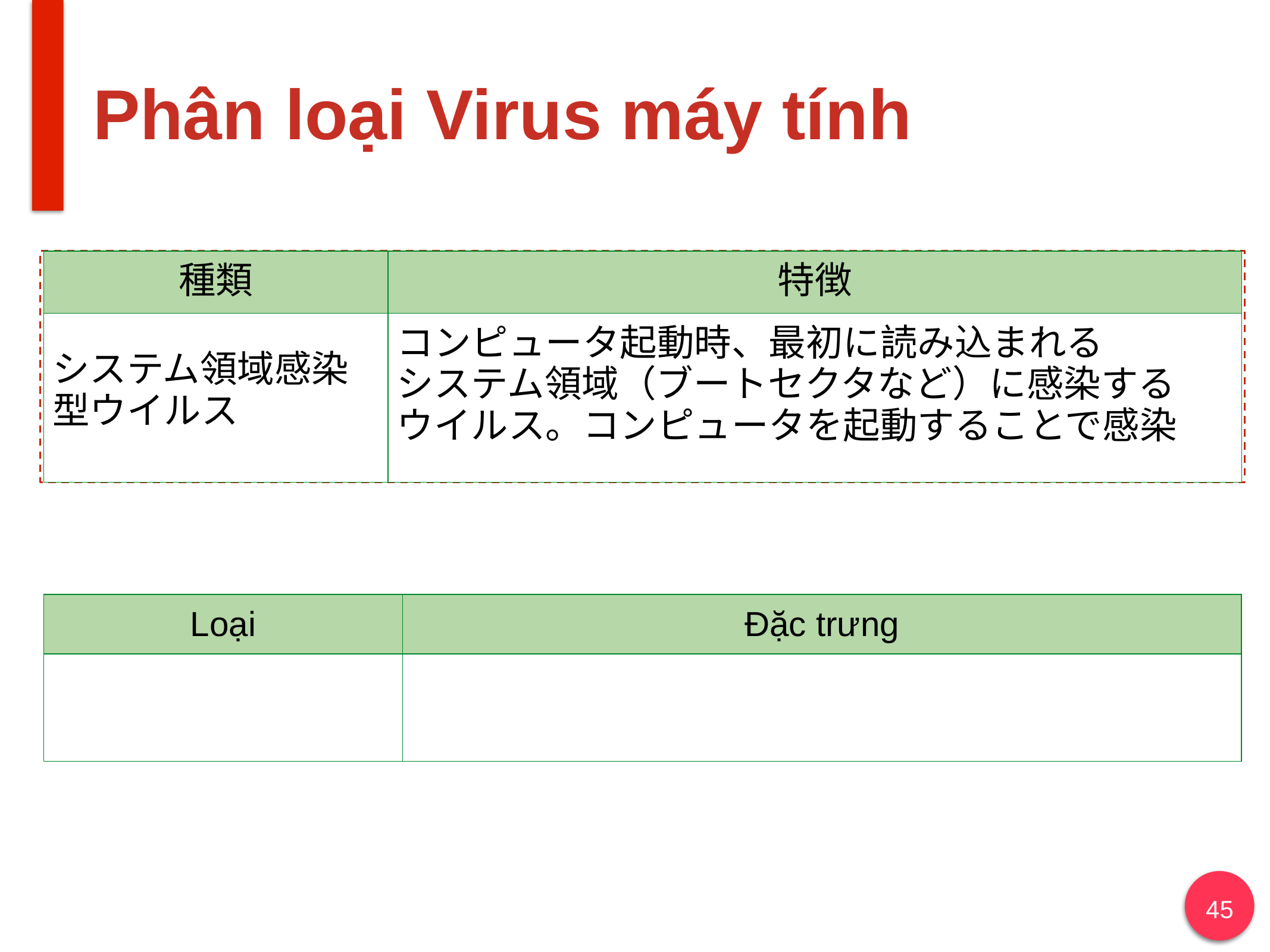

# Phân loại Virus máy tính

| 種類 | 特徴 |
| --- | --- |
| システム領域感染型ウイルス | コンピュータ起動時、最初に読み込まれる システム領域（ブートセクタなど）に感染する ウイルス。コンピュータを起動することで感染 |

| Loại | Đặc trưng |
| --- | --- |
|  |  |
45